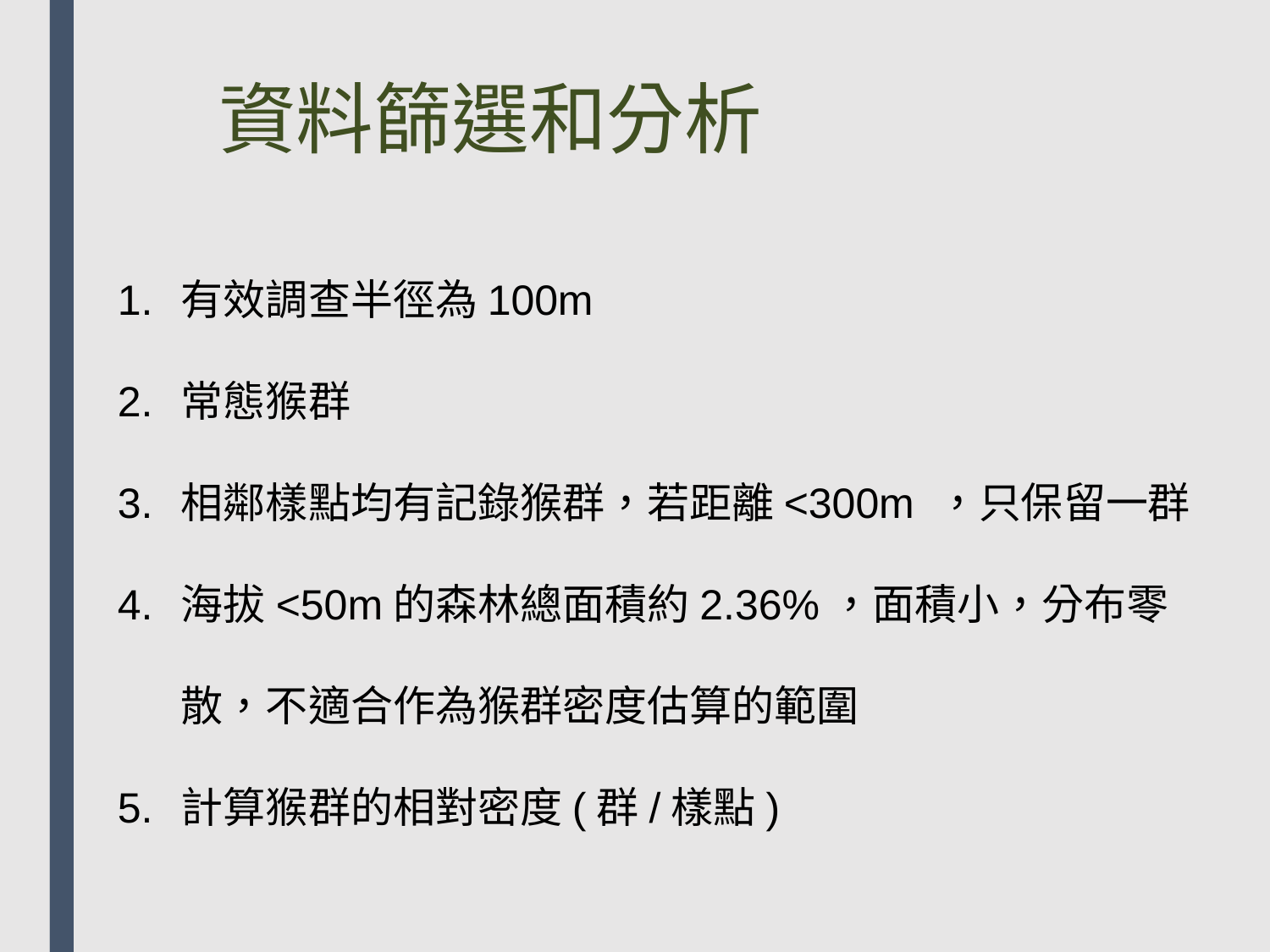

資料篩選和分析
有效調查半徑為100m
常態猴群
相鄰樣點均有記錄猴群，若距離<300m ，只保留一群
海拔<50m的森林總面積約2.36%，面積小，分布零散，不適合作為猴群密度估算的範圍
計算猴群的相對密度(群/樣點)